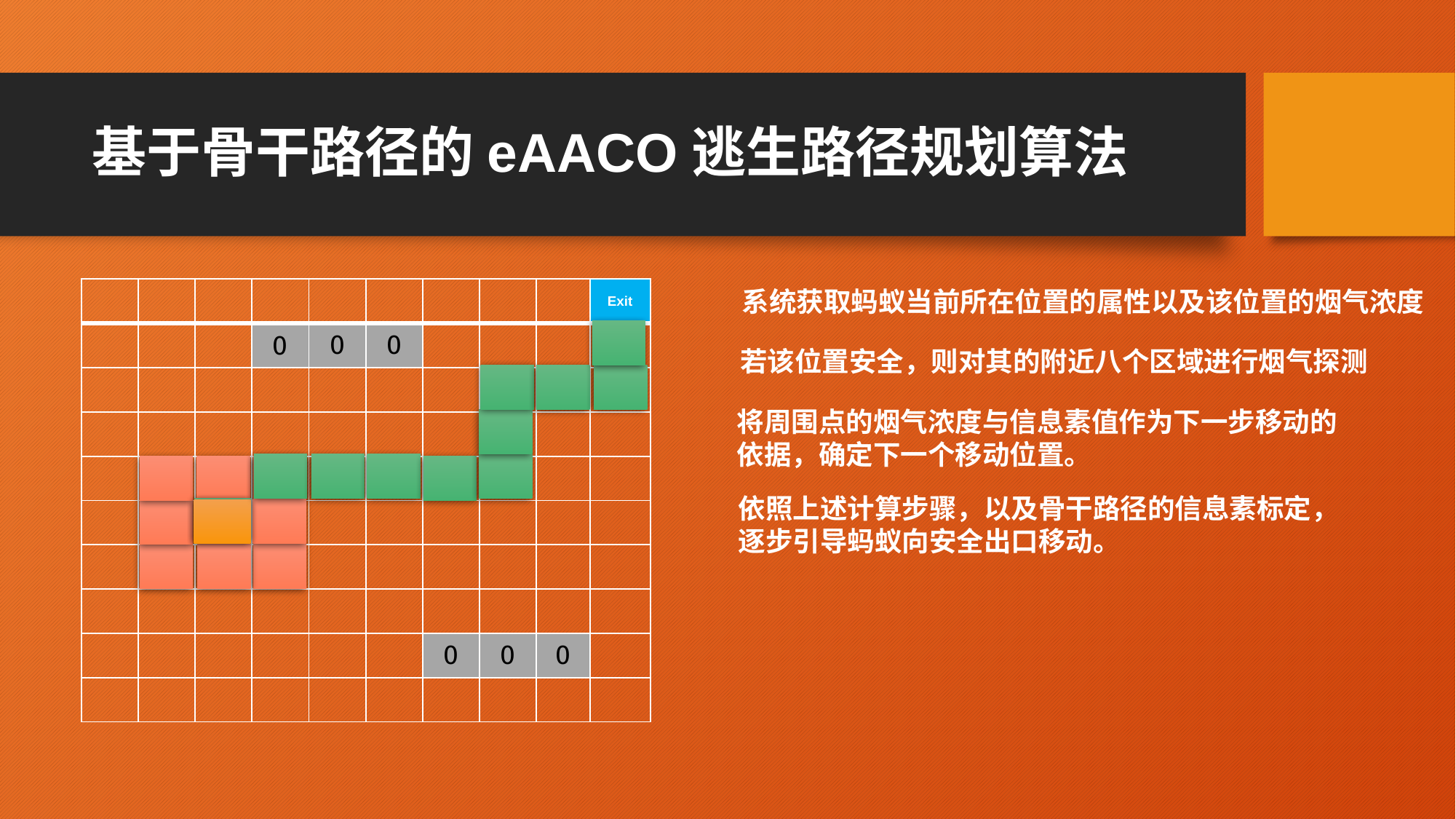

# 基于骨干路径的eAACO逃生路径规划算法
|  |  |  |  |  |  |  |  |  | Exit |
| --- | --- | --- | --- | --- | --- | --- | --- | --- | --- |
|  |  |  | 0 | 0 | 0 |  |  |  |  |
|  |  |  |  |  |  |  |  |  |  |
|  |  |  |  |  |  |  |  |  |  |
|  |  |  |  |  |  |  |  |  |  |
|  |  |  |  |  |  |  |  |  |  |
|  |  |  |  |  |  |  |  |  |  |
|  |  |  |  |  |  |  |  |  |  |
|  |  |  |  |  |  | 0 | 0 | 0 |  |
|  |  |  |  |  |  |  |  |  |  |
系统获取蚂蚁当前所在位置的属性以及该位置的烟气浓度

若该位置安全，则对其的附近八个区域进行烟气探测

将周围点的烟气浓度与信息素值作为下一步移动的依据，确定下一个移动位置。

依照上述计算步骤，以及骨干路径的信息素标定，逐步引导蚂蚁向安全出口移动。